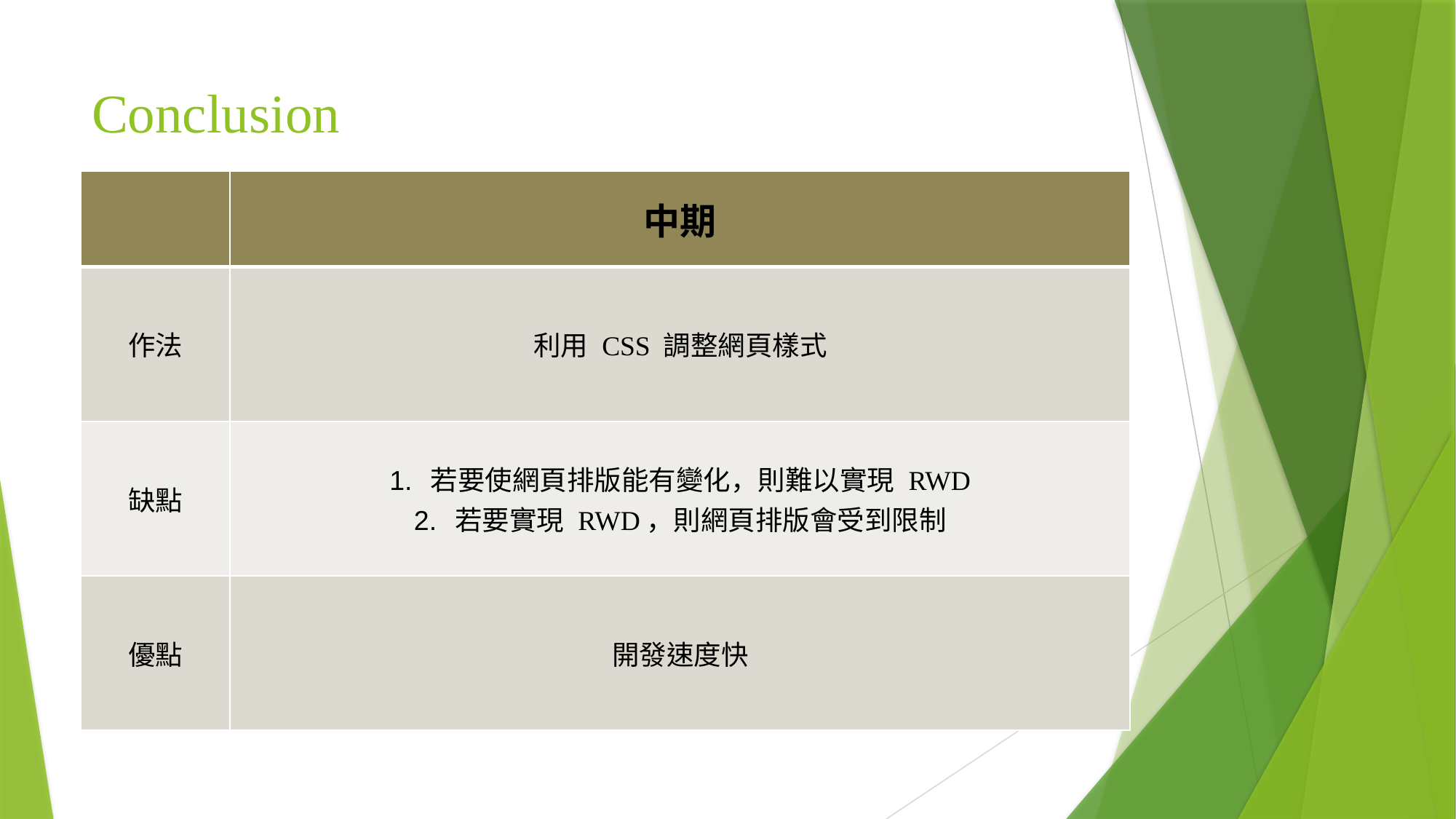

# Conclusion

|  | 中期 |
| --- | --- |
| 作法 | 利用 CSS 調整網頁樣式 |
| 缺點 | 若要使網頁排版能有變化，則難以實現 RWD 若要實現 RWD，則網頁排版會受到限制 |
| 優點 | 開發速度快 |